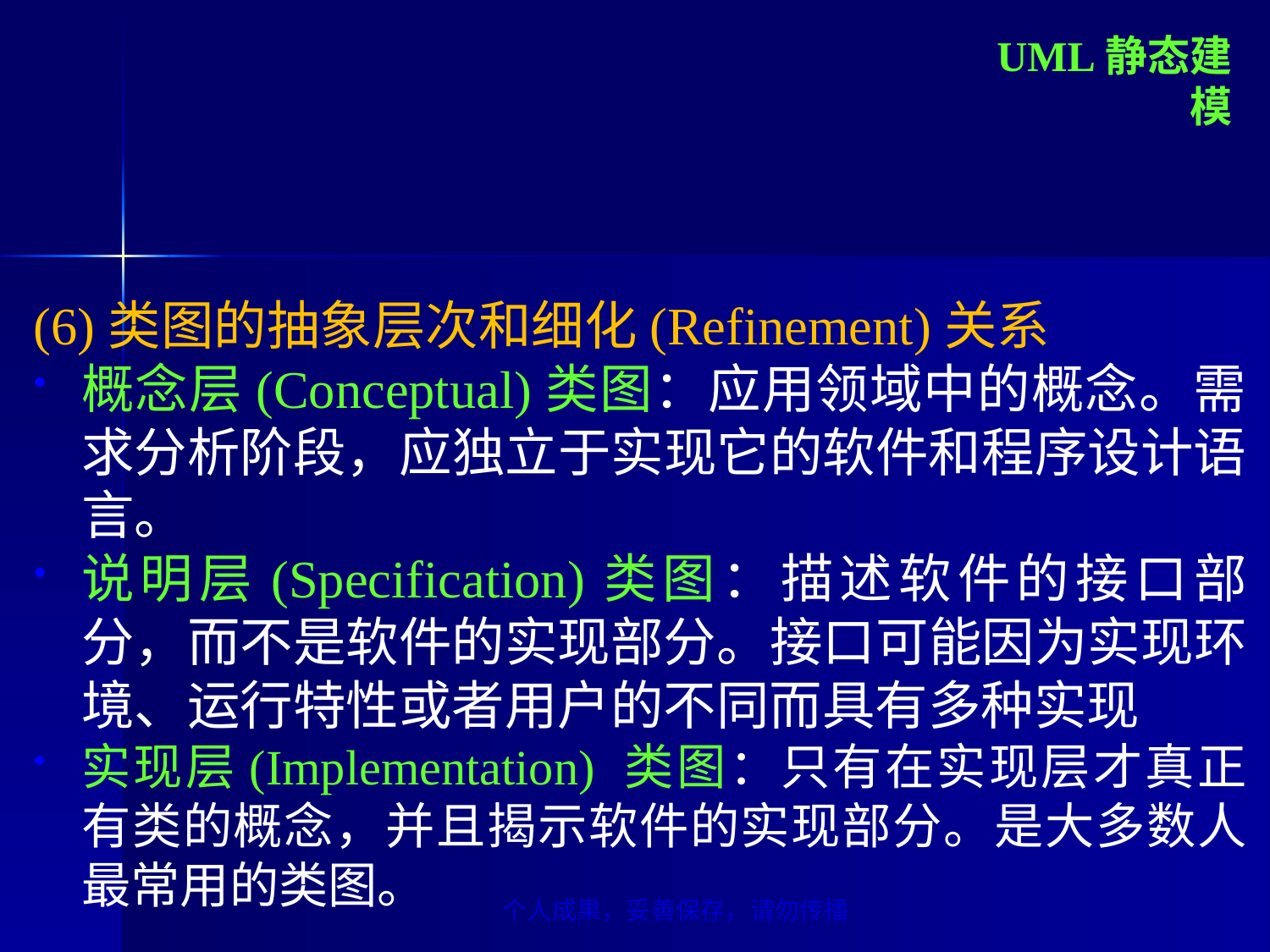

UML静态建模

(6)类图的抽象层次和细化(Refinement)关系
概念层(Conceptual)类图：应用领域中的概念。需求分析阶段，应独立于实现它的软件和程序设计语言。
说明层(Specification)类图：描述软件的接口部分，而不是软件的实现部分。接口可能因为实现环境、运行特性或者用户的不同而具有多种实现
实现层(Implementation) 类图：只有在实现层才真正有类的概念，并且揭示软件的实现部分。是大多数人最常用的类图。

个人成果，妥善保存，请勿传播